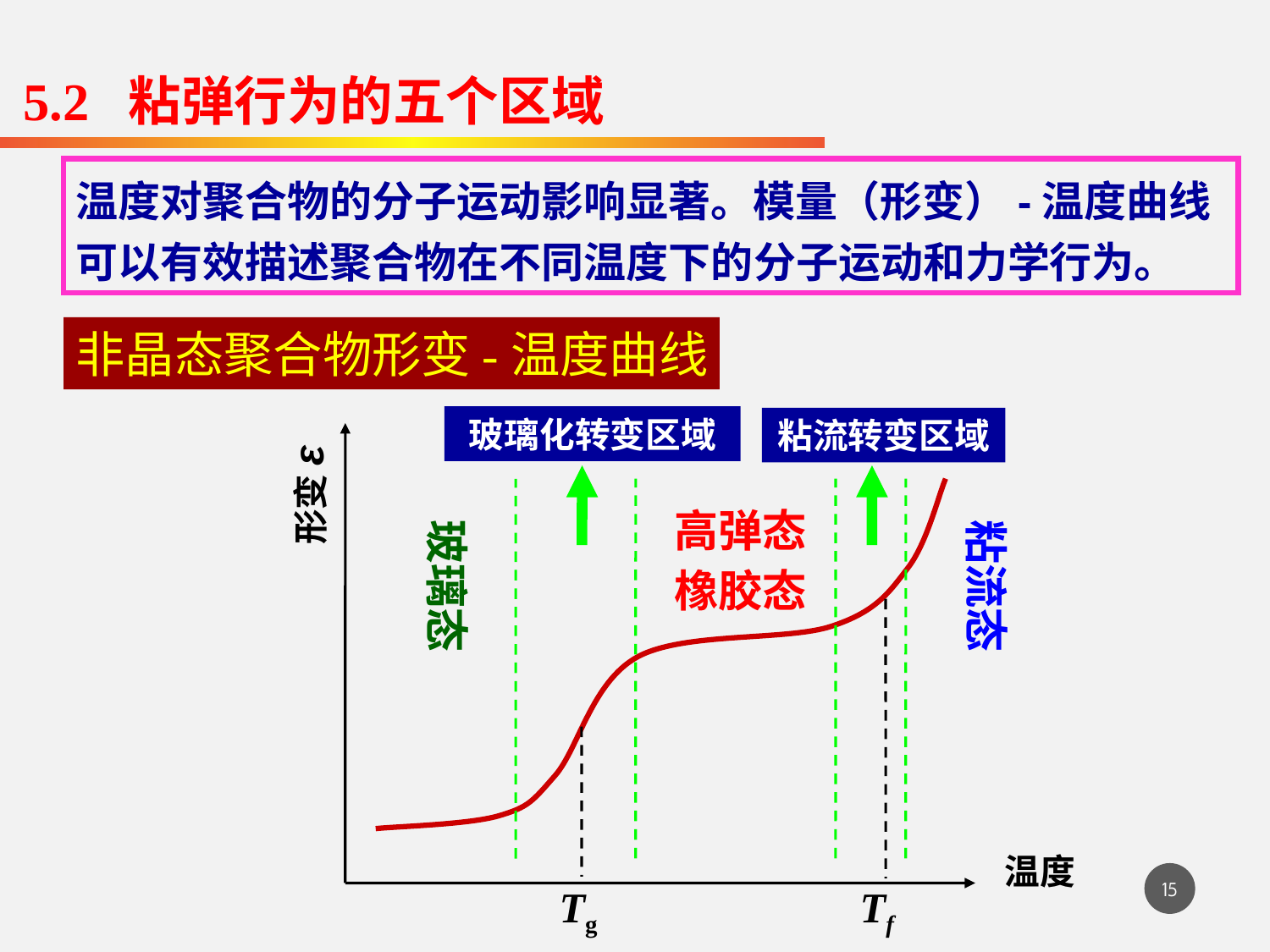

5.2  粘弹行为的五个区域
温度对聚合物的分子运动影响显著。模量（形变）-温度曲线可以有效描述聚合物在不同温度下的分子运动和力学行为。
非晶态聚合物形变-温度曲线
玻璃化转变区域
粘流转变区域

形变ε
温度

高弹态
橡胶态
玻璃态
粘流态

15
Tg
Tf